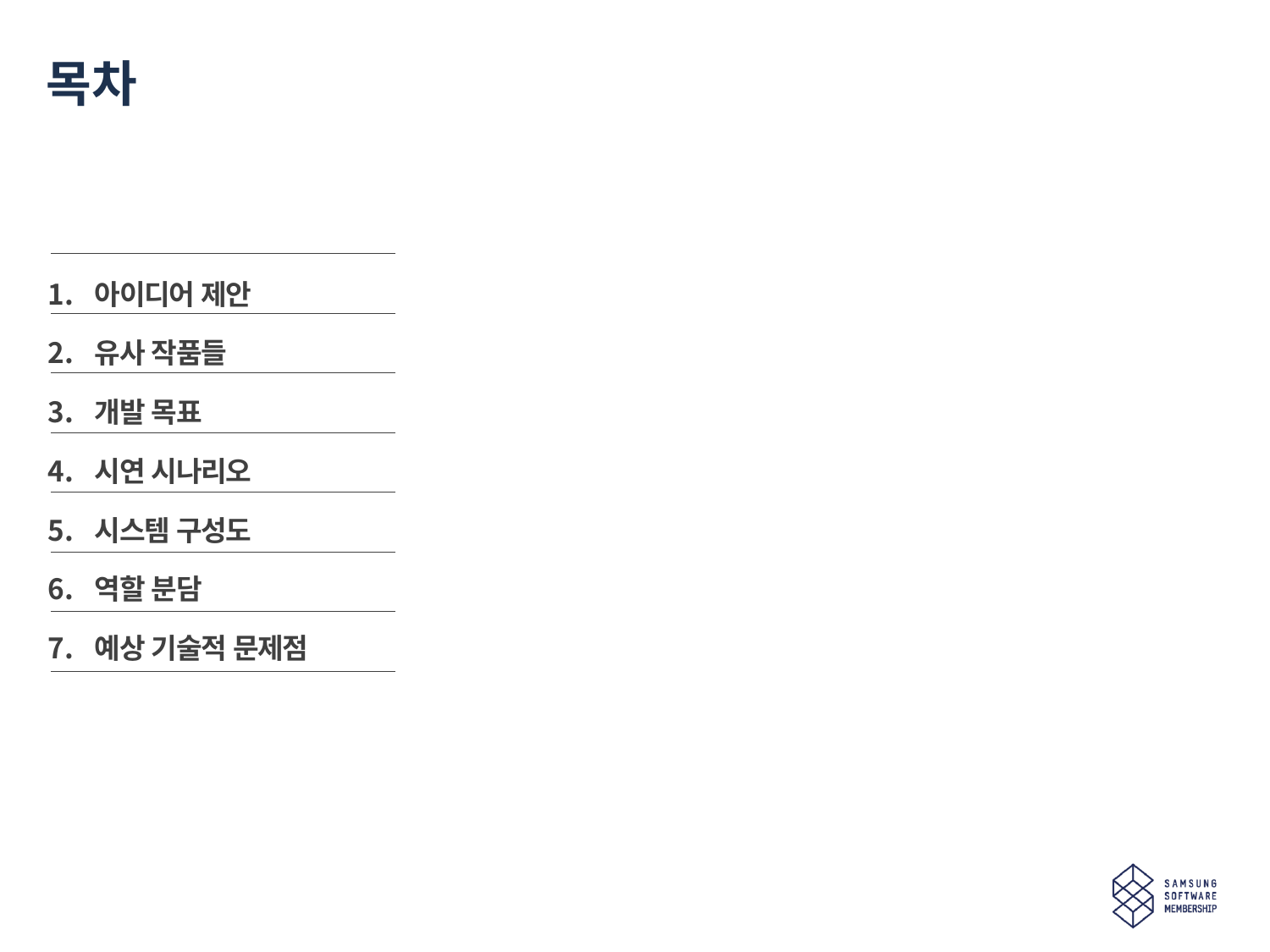

# 목차
아이디어 제안
유사 작품들
개발 목표
시연 시나리오
시스템 구성도
역할 분담
예상 기술적 문제점